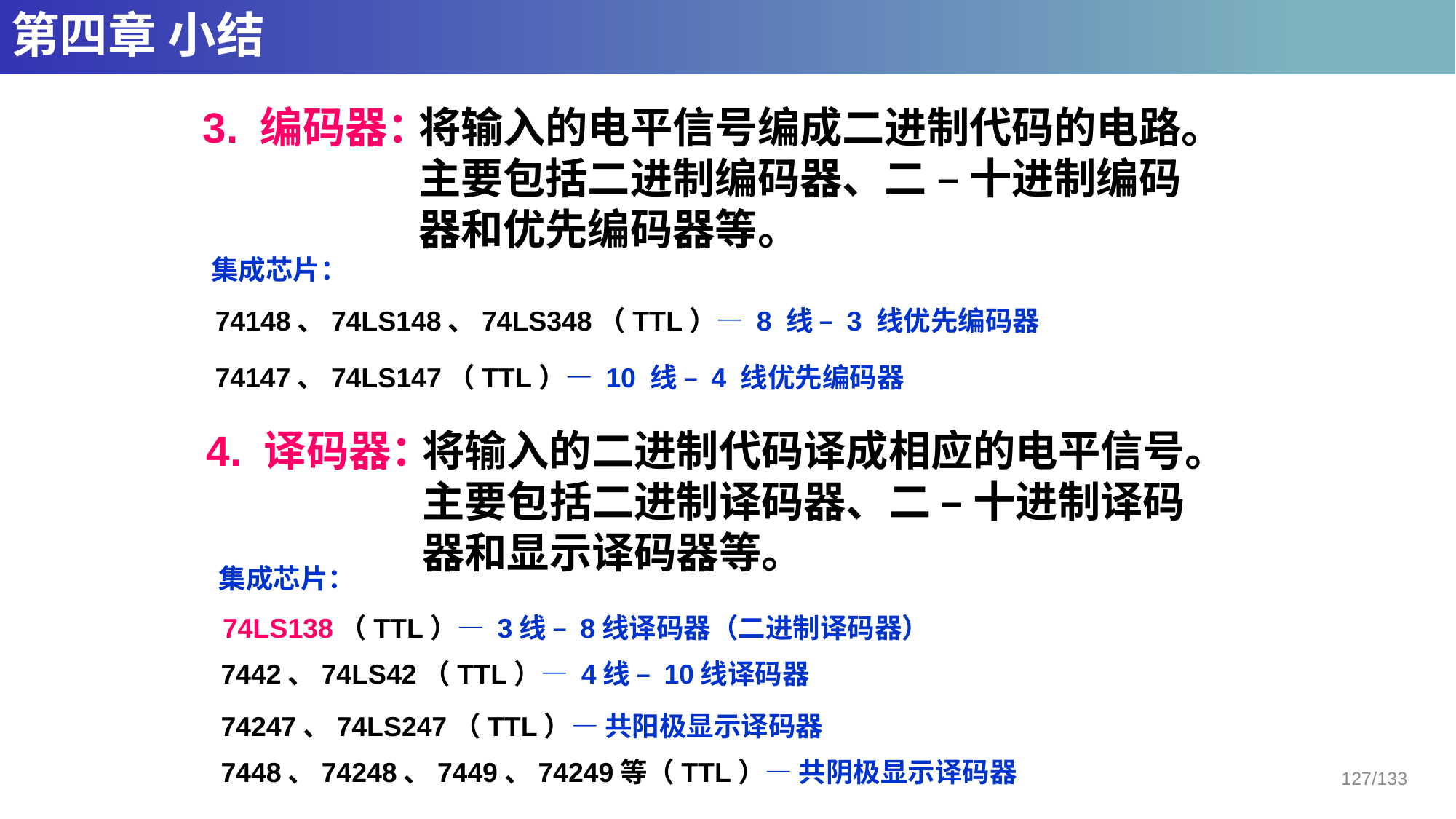

# 第四章 小结
3. 编码器：
将输入的电平信号编成二进制代码的电路。
主要包括二进制编码器、二 – 十进制编码
器和优先编码器等。
集成芯片：
74148、74LS148、74LS348（TTL）— 8 线 – 3 线优先编码器
74147、74LS147（TTL）— 10 线 – 4 线优先编码器
4. 译码器：
将输入的二进制代码译成相应的电平信号。
主要包括二进制译码器、二 – 十进制译码
器和显示译码器等。
集成芯片：
74LS138（TTL）— 3线 – 8线译码器（二进制译码器）
7442、74LS42（TTL）— 4线 – 10线译码器
74247、74LS247（TTL）— 共阳极显示译码器
7448、74248、7449、74249等（TTL）— 共阴极显示译码器
127/133